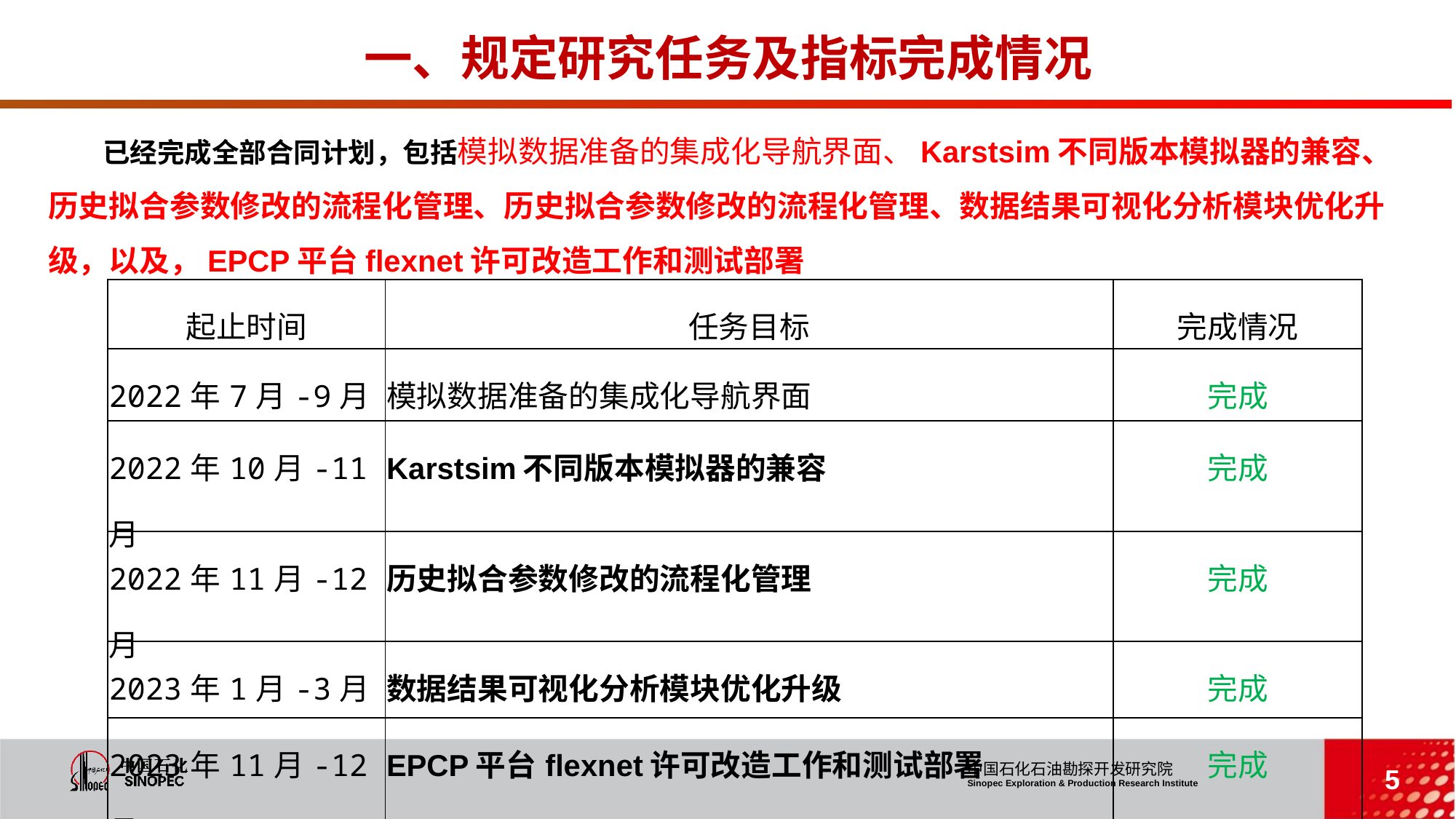

一、规定研究任务及指标完成情况
已经完成全部合同计划，包括模拟数据准备的集成化导航界面、Karstsim不同版本模拟器的兼容、历史拟合参数修改的流程化管理、历史拟合参数修改的流程化管理、数据结果可视化分析模块优化升级，以及，EPCP平台flexnet许可改造工作和测试部署
| 起止时间 | 任务目标 | 完成情况 |
| --- | --- | --- |
| 2022年7月-9月 | 模拟数据准备的集成化导航界面 | 完成 |
| 2022年10月-11月 | Karstsim不同版本模拟器的兼容 | 完成 |
| 2022年11月-12月 | 历史拟合参数修改的流程化管理 | 完成 |
| 2023年1月-3月 | 数据结果可视化分析模块优化升级 | 完成 |
| 2023年11月-12月 | EPCP平台flexnet许可改造工作和测试部署 | 完成 |